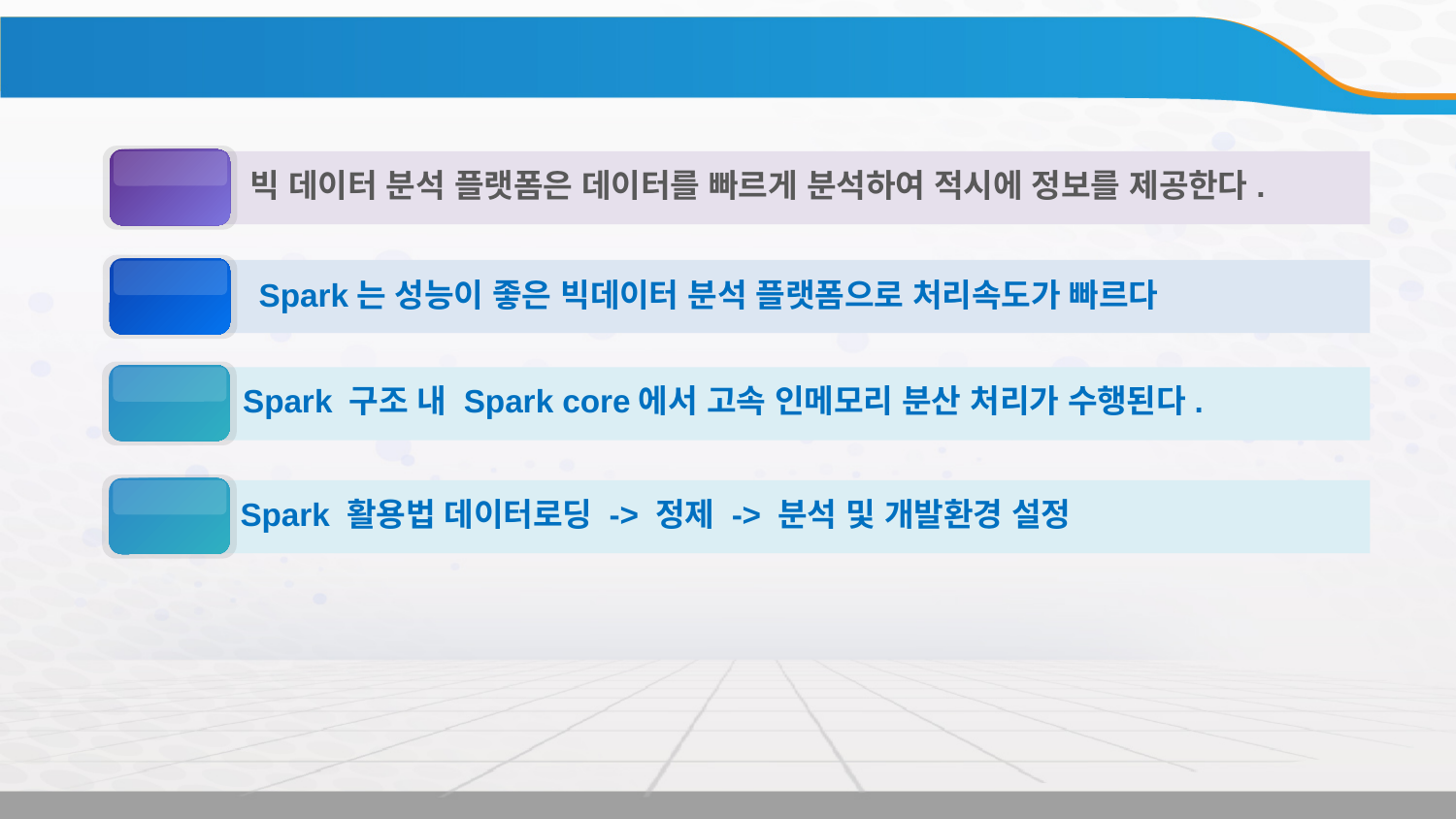

Review (RDB를 활용한 데이터환경 구성 및 데이터 로딩)

1

빅 데이터 분석 플랫폼은 데이터를 빠르게 분석하여 적시에 정보를 제공한다.

2

Spark는 성능이 좋은 빅데이터 분석 플랫폼으로 처리속도가 빠르다

3

Spark 구조 내 Spark core에서 고속 인메모리 분산 처리가 수행된다.

4

Spark 활용법 데이터로딩 -> 정제 -> 분석 및 개발환경 설정